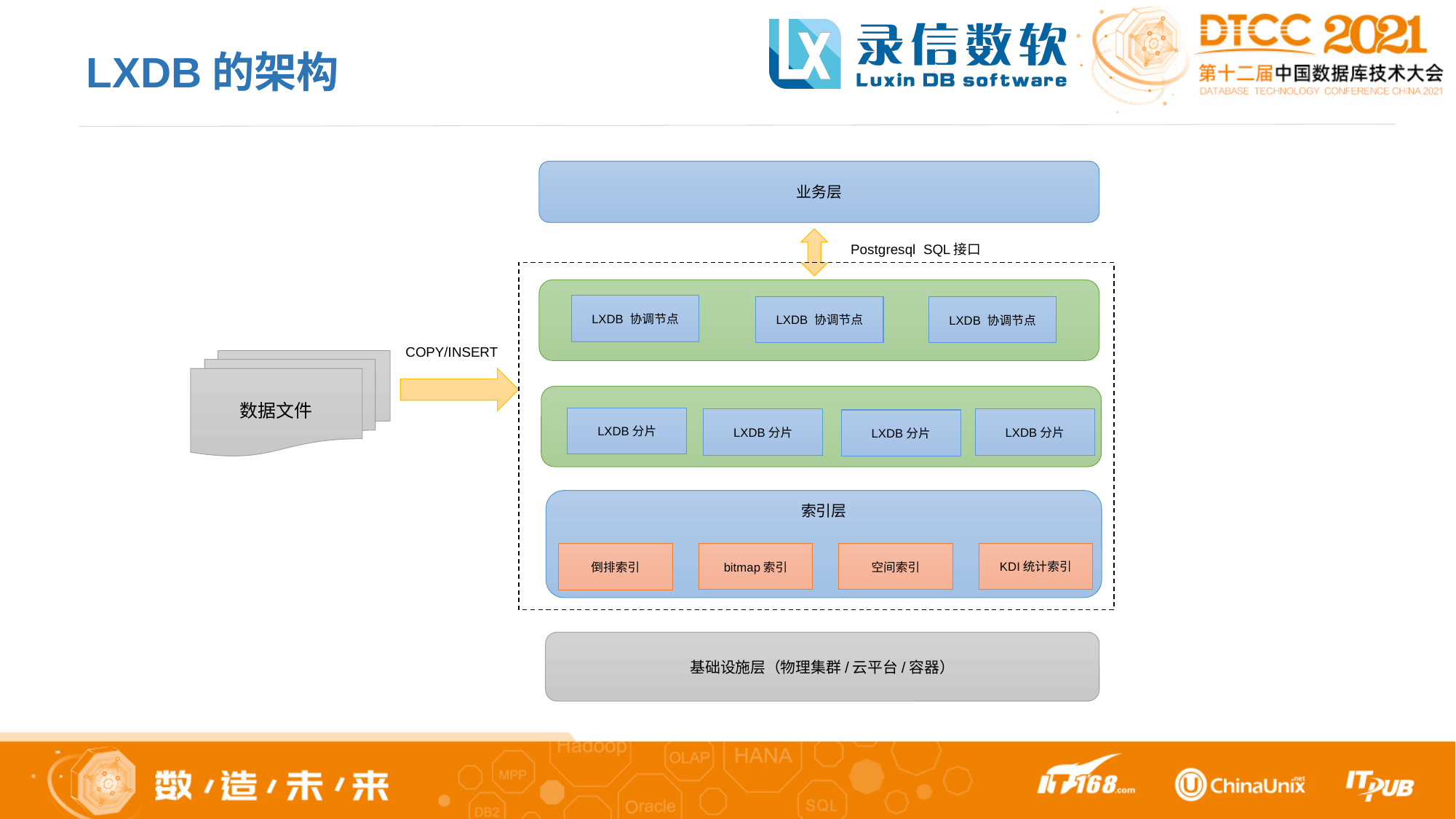

LXDB的架构

业务层
Postgresql  SQL接口

LXDB 协调节点
LXDB 协调节点
LXDB 协调节点

LXDB分片
LXDB分片
LXDB分片
LXDB分片
COPY/INSERT
数据文件

索引层
KDI统计索引
bitmap索引
空间索引
倒排索引
基础设施层（物理集群/云平台/容器）